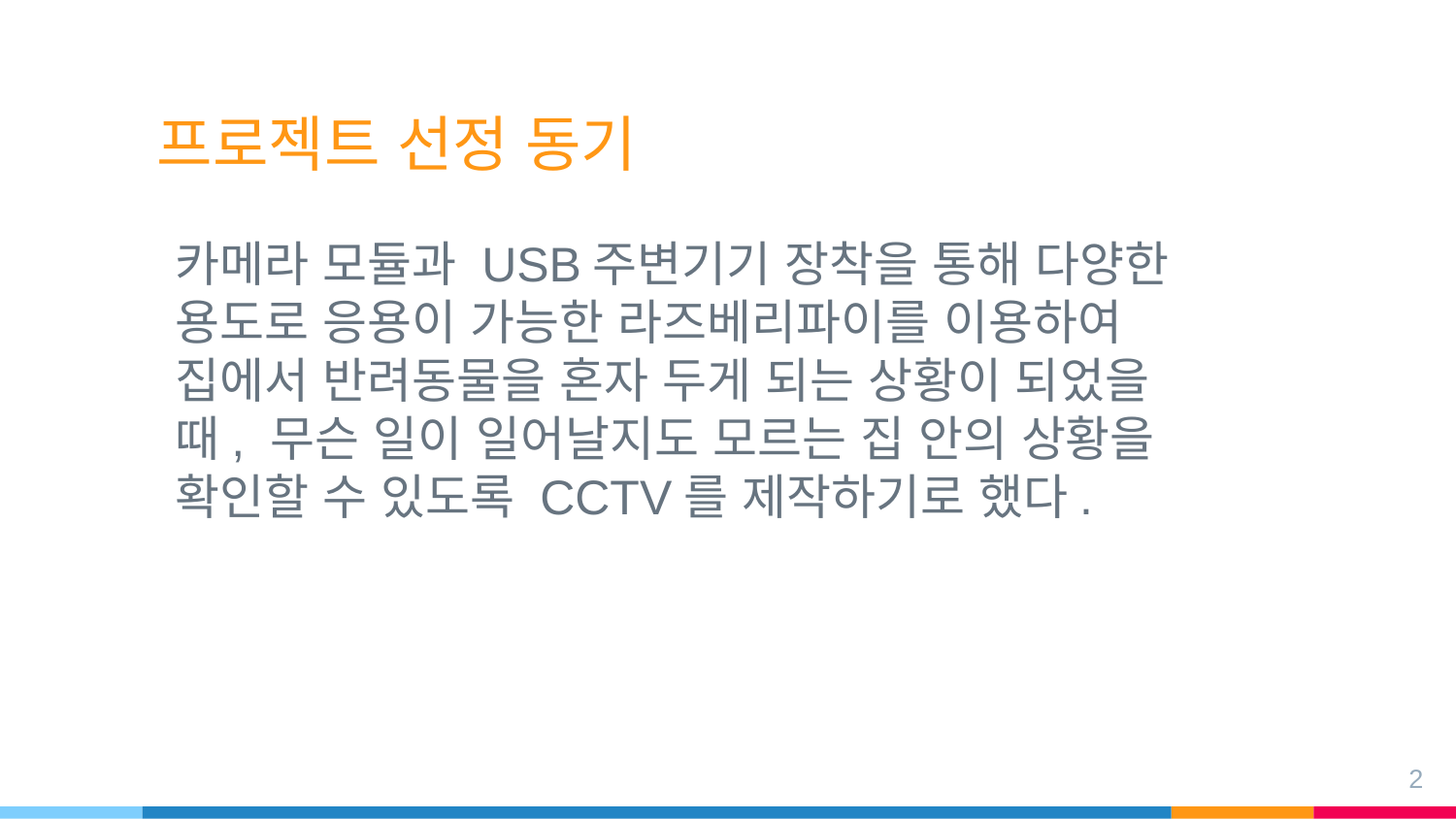

# 프로젝트 선정 동기
카메라 모듈과 USB주변기기 장착을 통해 다양한 용도로 응용이 가능한 라즈베리파이를 이용하여 집에서 반려동물을 혼자 두게 되는 상황이 되었을 때, 무슨 일이 일어날지도 모르는 집 안의 상황을 확인할 수 있도록 CCTV를 제작하기로 했다.
2